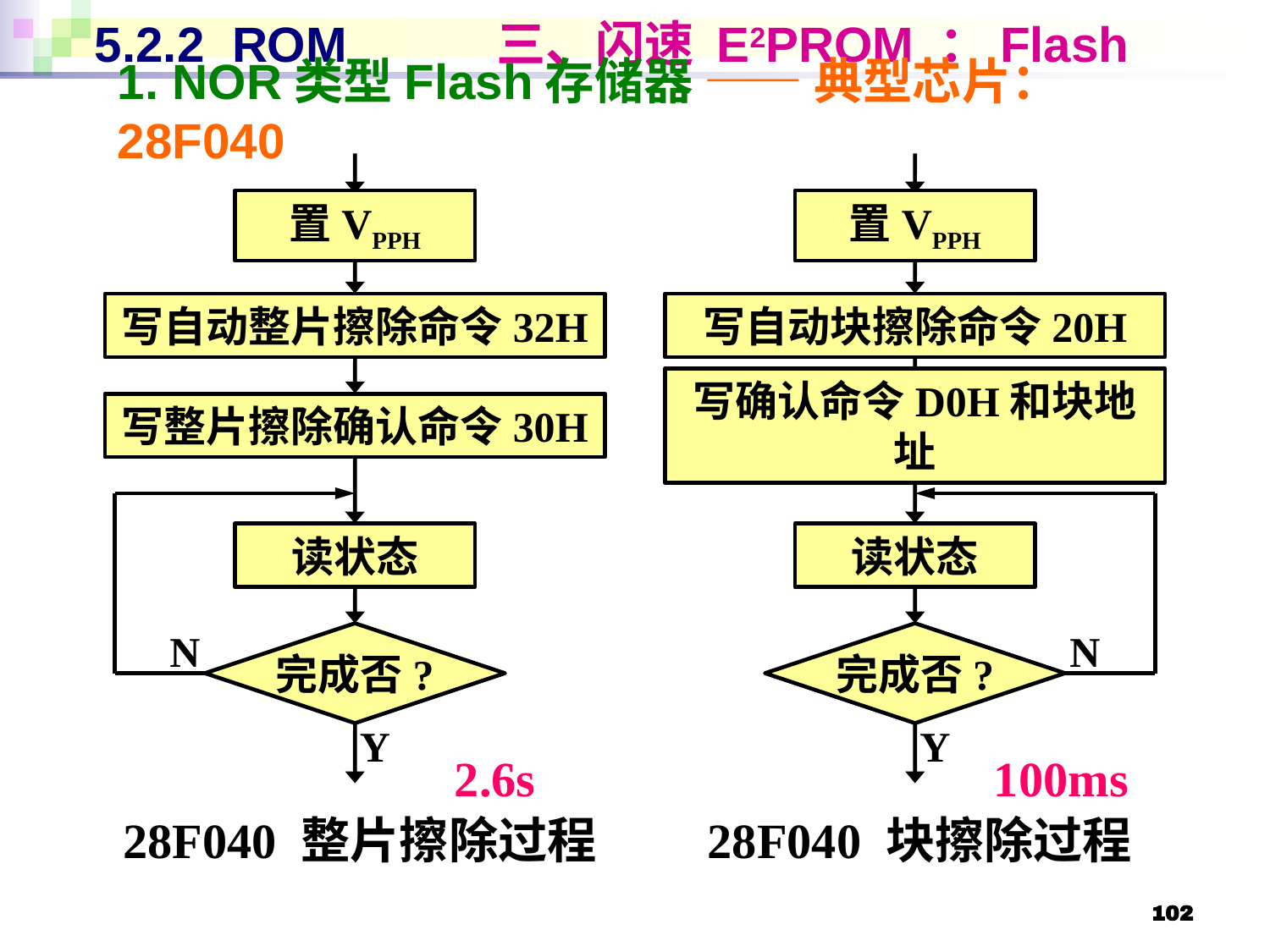

# 5.2.2  ROM          三、闪速 E2PROM ：Flash
1. NOR类型Flash存储器 —— 典型芯片：28F040
置VPPH
置VPPH
写自动整片擦除命令32H
写自动块擦除命令20H
写整片擦除确认命令30H
写确认命令D0H和块地址
读状态
读状态
N
N
完成否?
完成否?
Y
Y
2.6s
100ms
28F040 整片擦除过程
28F040 块擦除过程
102